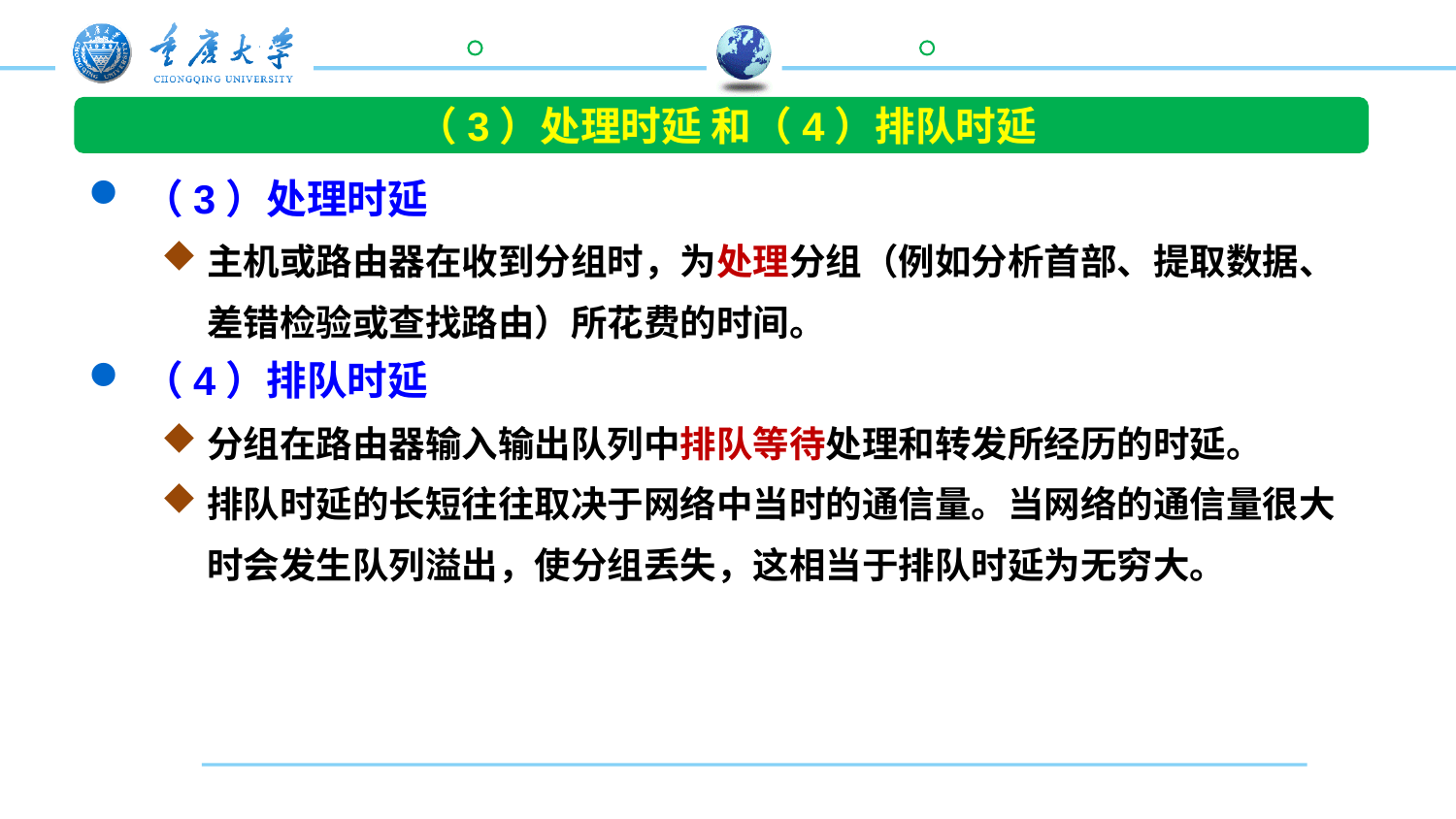

（3）处理时延 和（4）排队时延
（3）处理时延
主机或路由器在收到分组时，为处理分组（例如分析首部、提取数据、差错检验或查找路由）所花费的时间。
（4）排队时延
分组在路由器输入输出队列中排队等待处理和转发所经历的时延。
排队时延的长短往往取决于网络中当时的通信量。当网络的通信量很大时会发生队列溢出，使分组丢失，这相当于排队时延为无穷大。